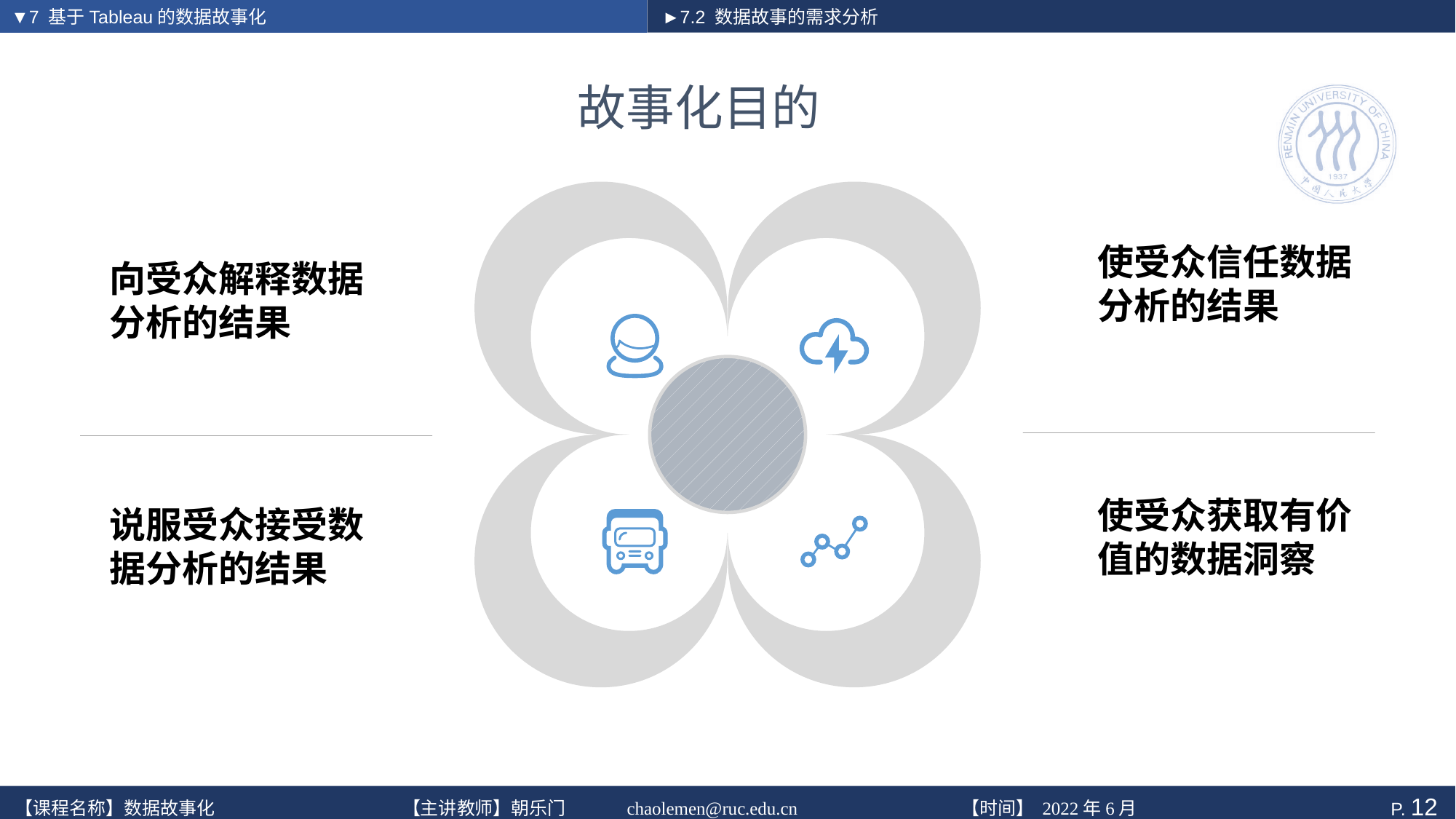

▼7 基于Tableau的数据故事化
►7.2 数据故事的需求分析
# 故事化目的

向受众解释数据分析的结果

使受众信任数据分析的结果
向受众解释数据分析的结果。
说服受众接受数据分析的结果 。
使受众获取有价值的数据洞察
说服受众接受数据分析的结果
使受众信任数据分析的结果 。
使受众获取有价值的数据洞察 。